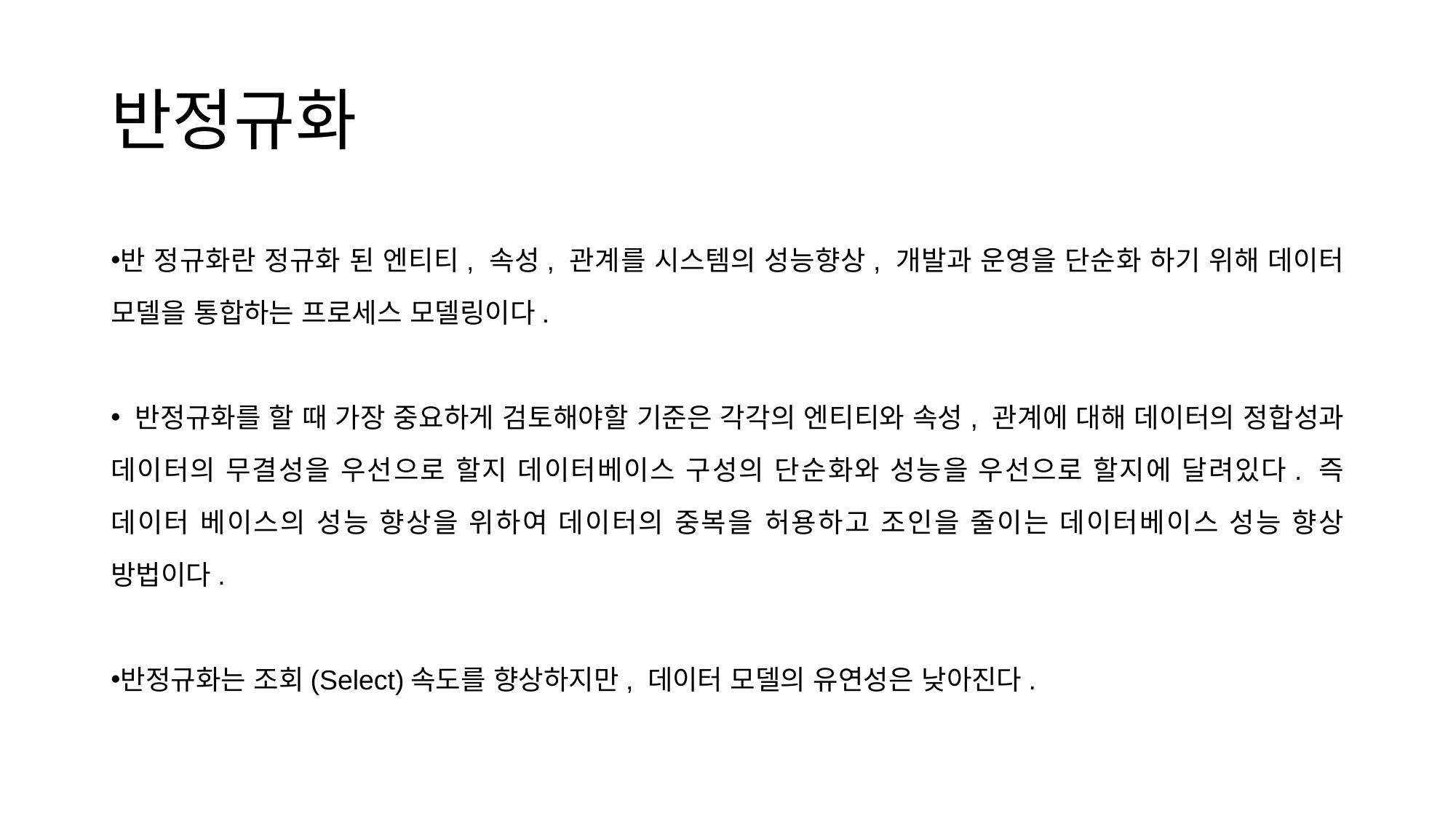

# 반정규화
반 정규화란 정규화 된 엔티티, 속성, 관계를 시스템의 성능향상, 개발과 운영을 단순화 하기 위해 데이터 모델을 통합하는 프로세스 모델링이다.

 반정규화를 할 때 가장 중요하게 검토해야할 기준은 각각의 엔티티와 속성, 관계에 대해 데이터의 정합성과 데이터의 무결성을 우선으로 할지 데이터베이스 구성의 단순화와 성능을 우선으로 할지에 달려있다. 즉 데이터 베이스의 성능 향상을 위하여 데이터의 중복을 허용하고 조인을 줄이는 데이터베이스 성능 향상 방법이다.

반정규화는 조회(Select)속도를 향상하지만, 데이터 모델의 유연성은 낮아진다.